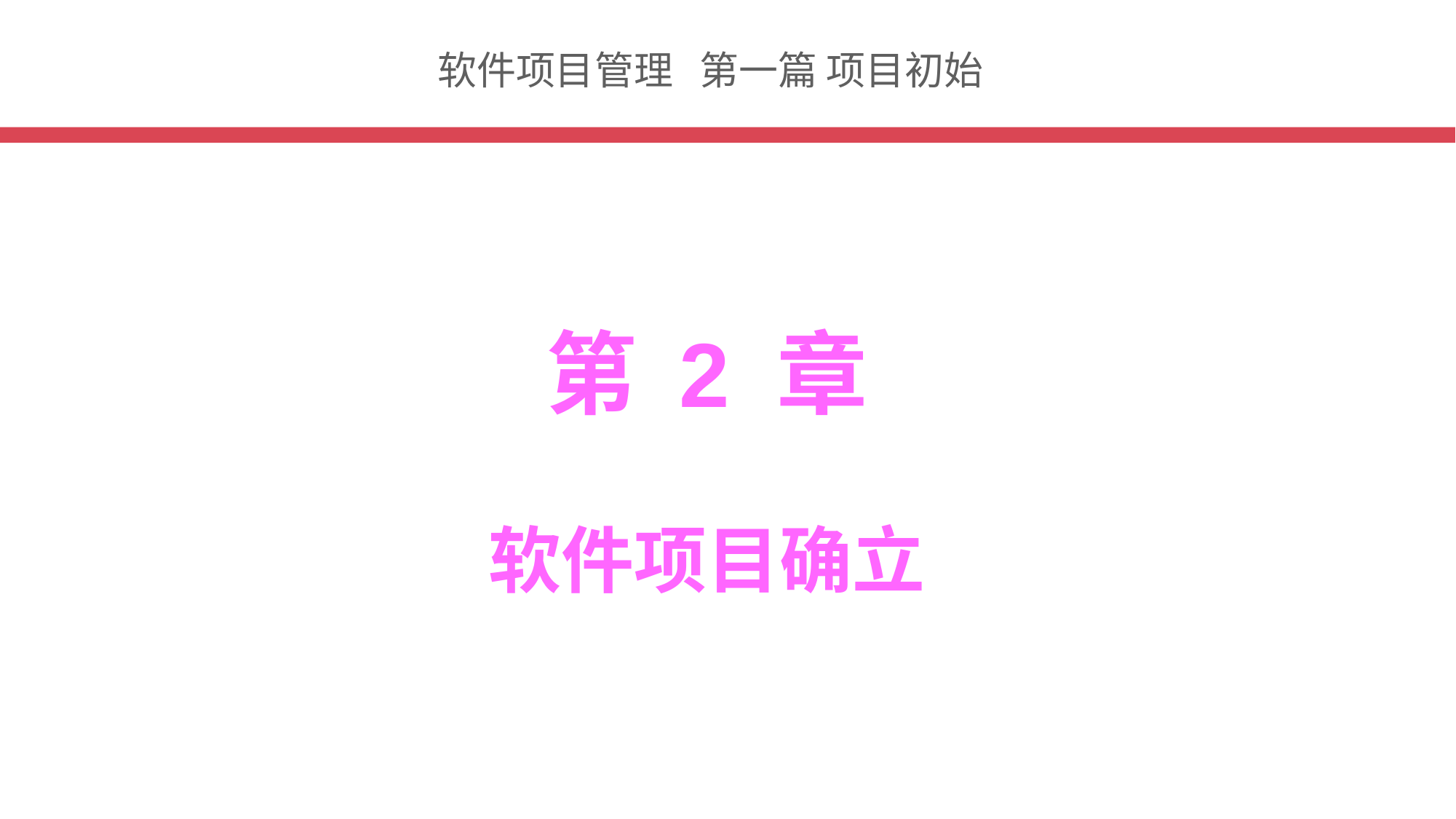

# 软件项目管理   第一篇 项目初始
第 2 章

软件项目确立

3